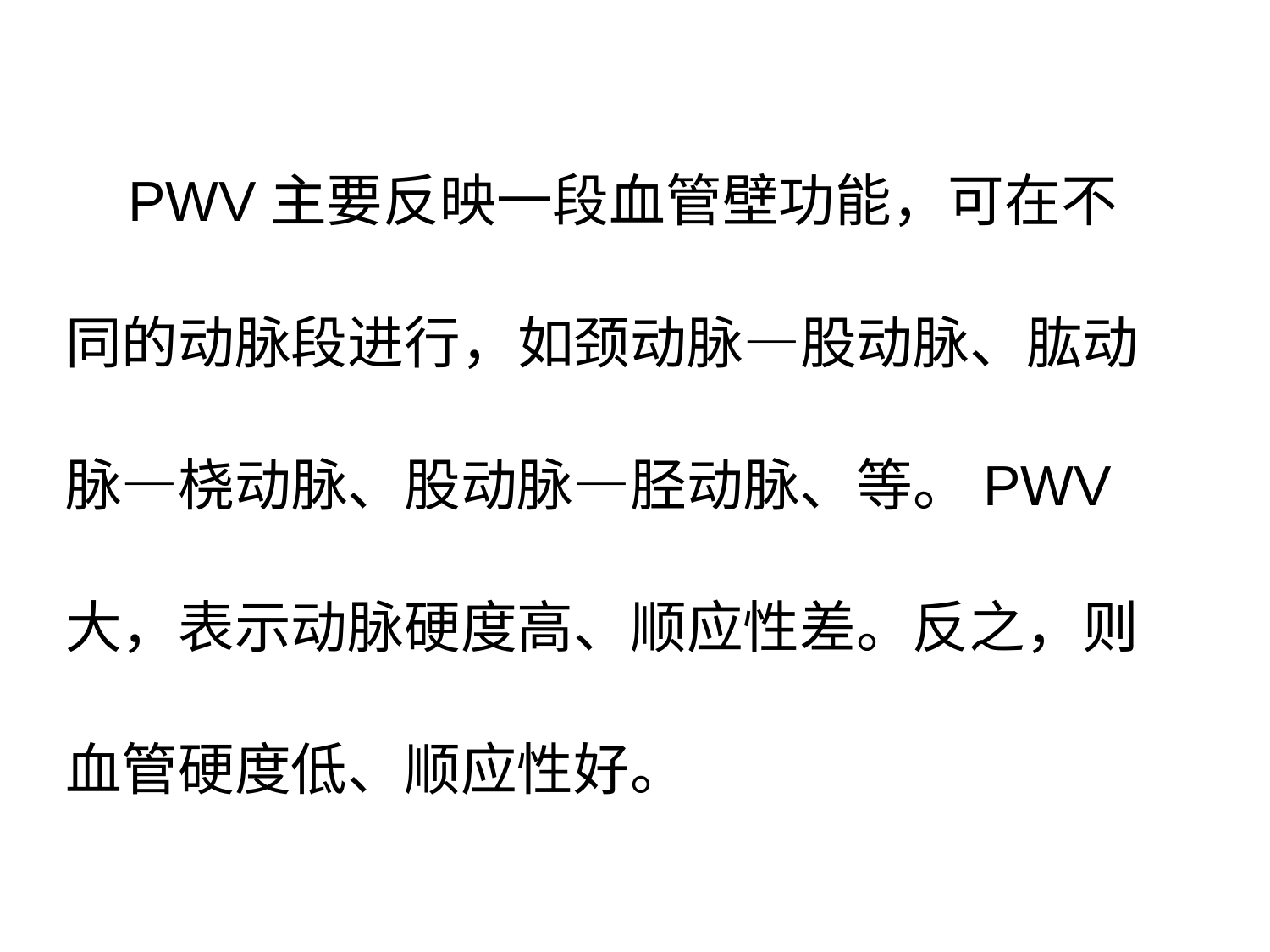

PWV主要反映一段血管壁功能，可在不同的动脉段进行，如颈动脉—股动脉、肱动脉—桡动脉、股动脉—胫动脉、等。PWV大，表示动脉硬度高、顺应性差。反之，则血管硬度低、顺应性好。